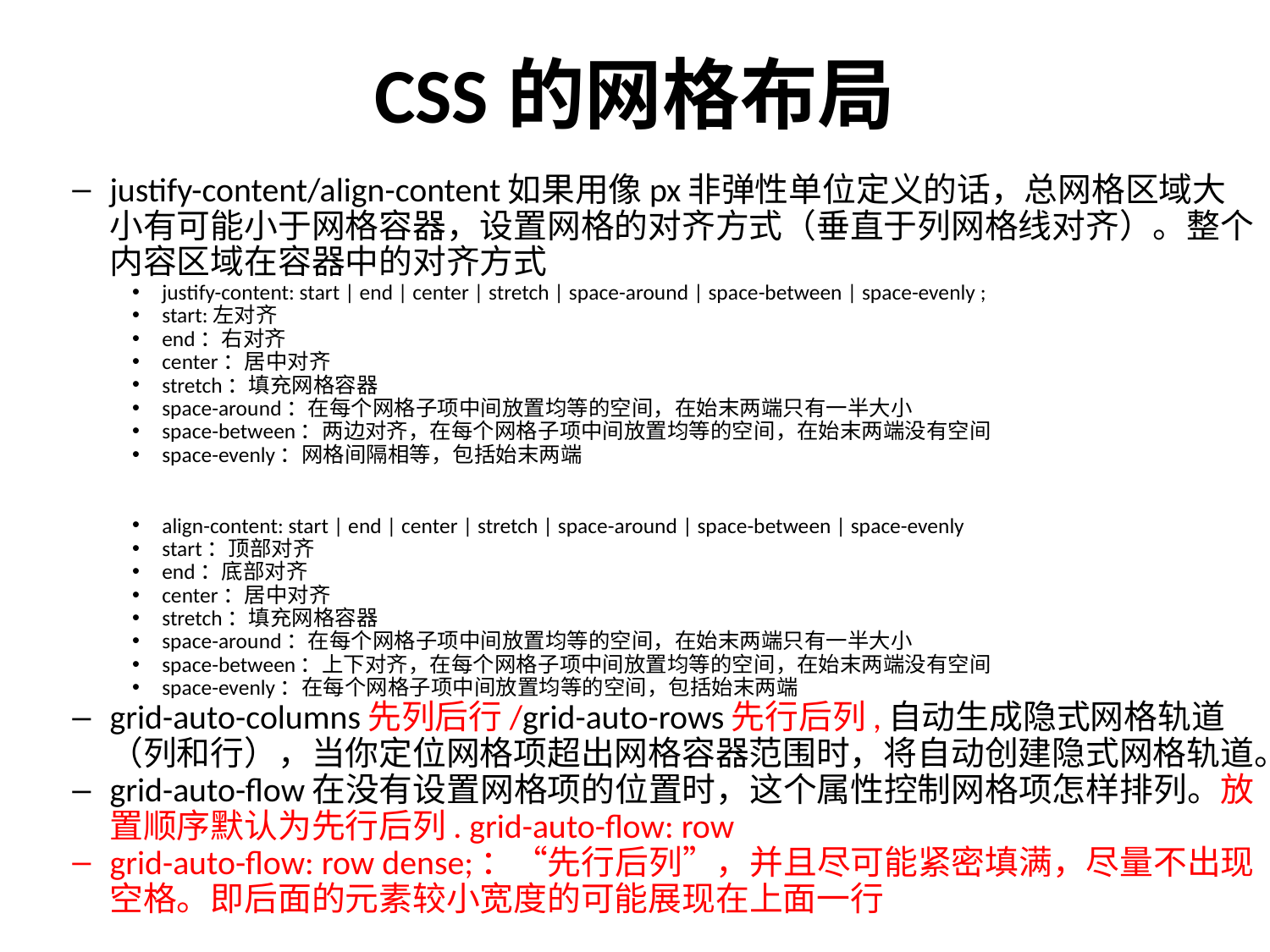

# CSS的网格布局
justify-content/align-content如果用像px非弹性单位定义的话，总网格区域大小有可能小于网格容器，设置网格的对齐方式（垂直于列网格线对齐）。整个内容区域在容器中的对齐方式
justify-content: start | end | center | stretch | space-around | space-between | space-evenly ;
start:左对齐
end：右对齐
center：居中对齐
stretch：填充网格容器
space-around：在每个网格子项中间放置均等的空间，在始末两端只有一半大小
space-between：两边对齐，在每个网格子项中间放置均等的空间，在始末两端没有空间
space-evenly：网格间隔相等，包括始末两端

align-content: start | end | center | stretch | space-around | space-between | space-evenly
start：顶部对齐
end：底部对齐
center：居中对齐
stretch：填充网格容器
space-around：在每个网格子项中间放置均等的空间，在始末两端只有一半大小
space-between：上下对齐，在每个网格子项中间放置均等的空间，在始末两端没有空间
space-evenly：在每个网格子项中间放置均等的空间，包括始末两端
grid-auto-columns先列后行/grid-auto-rows先行后列,自动生成隐式网格轨道（列和行），当你定位网格项超出网格容器范围时，将自动创建隐式网格轨道。
grid-auto-flow在没有设置网格项的位置时，这个属性控制网格项怎样排列。放置顺序默认为先行后列. grid-auto-flow: row
grid-auto-flow: row dense;：“先行后列”，并且尽可能紧密填满，尽量不出现空格。即后面的元素较小宽度的可能展现在上面一行